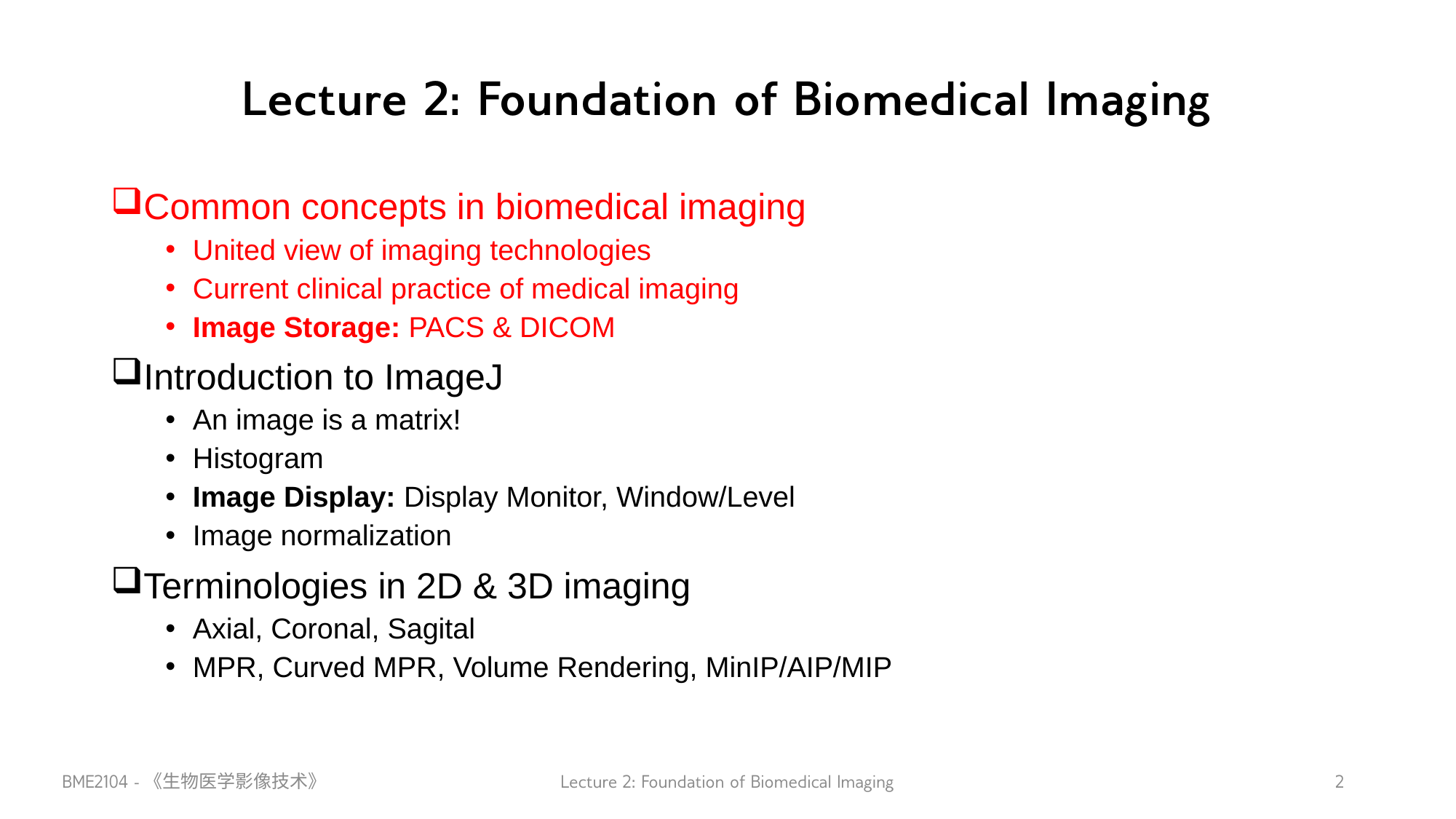

# Lecture 2: Foundation of Biomedical Imaging
Common concepts in biomedical imaging
United view of imaging technologies
Current clinical practice of medical imaging
Image Storage: PACS & DICOM
Introduction to ImageJ
An image is a matrix!
Histogram
Image Display: Display Monitor, Window/Level
Image normalization
Terminologies in 2D & 3D imaging
Axial, Coronal, Sagital
MPR, Curved MPR, Volume Rendering, MinIP/AIP/MIP

BME2104 -《生物医学影像技术》
Lecture 2: Foundation of Biomedical Imaging
2